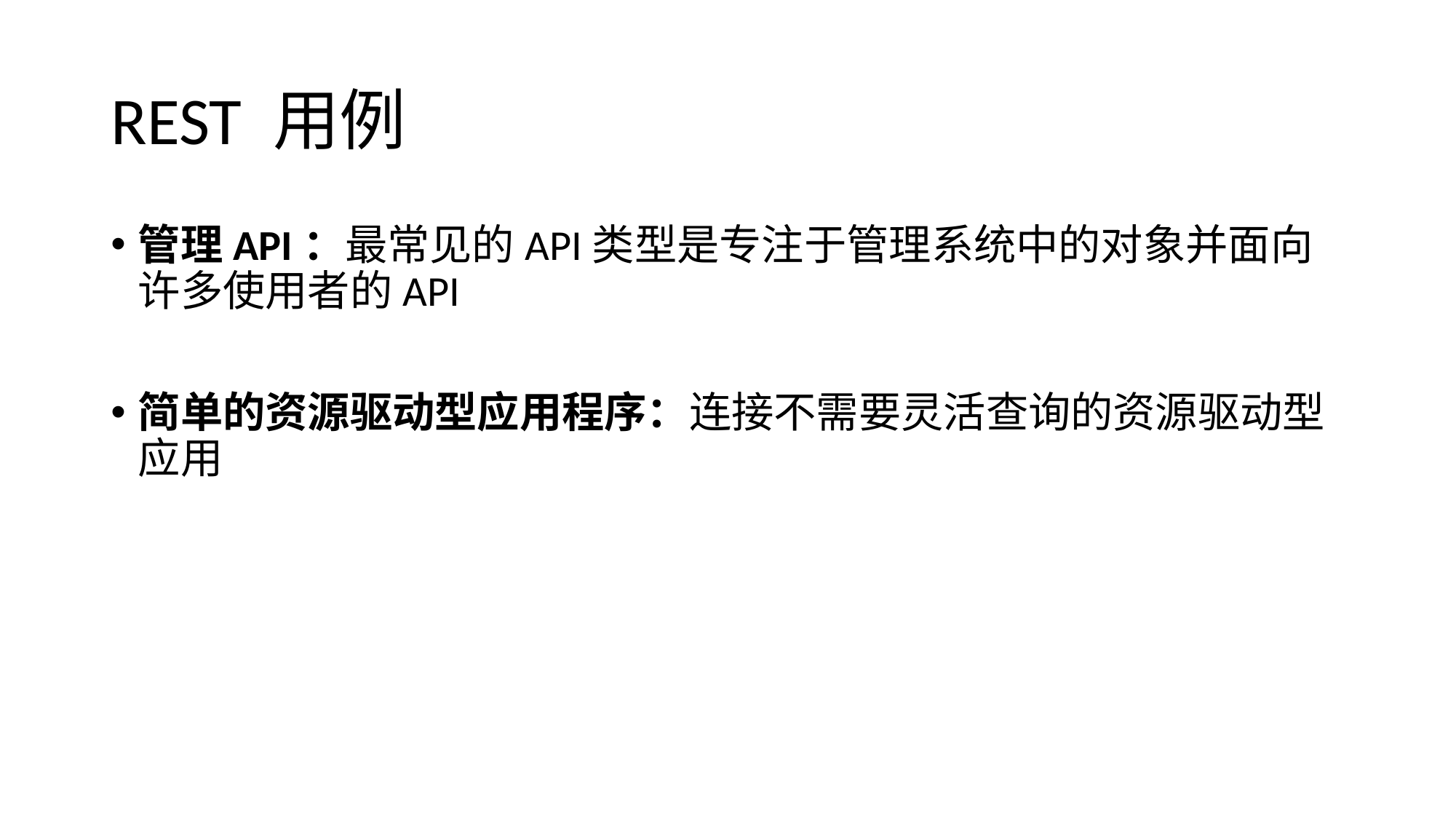

# REST 用例
管理API：最常见的API类型是专注于管理系统中的对象并面向许多使用者的API

简单的资源驱动型应用程序：连接不需要灵活查询的资源驱动型应用